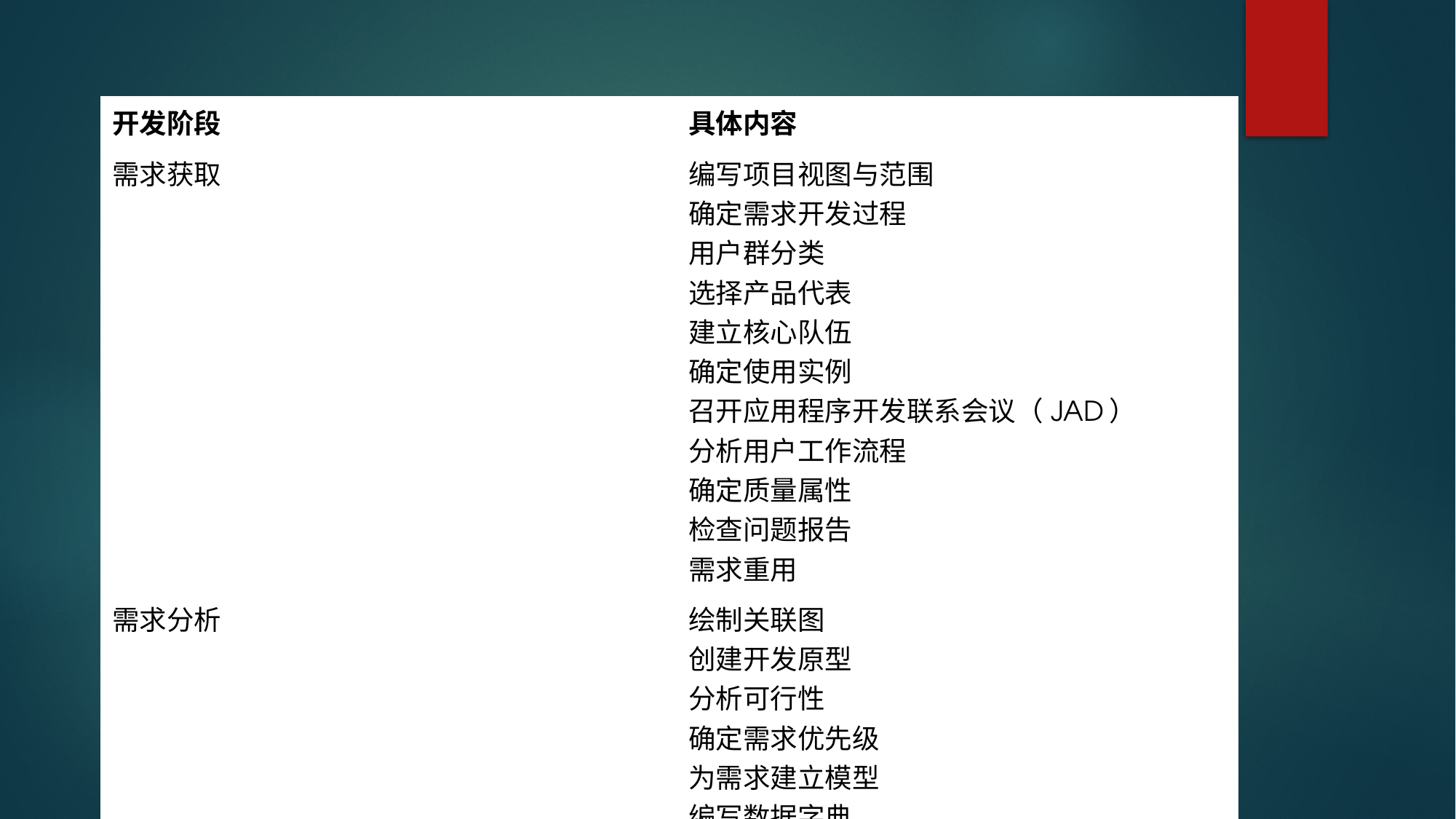

| 开发阶段 | 具体内容 |
| --- | --- |
| 需求获取 | 编写项目视图与范围 确定需求开发过程 用户群分类 选择产品代表 建立核心队伍 确定使用实例 召开应用程序开发联系会议（JAD） 分析用户工作流程 确定质量属性 检查问题报告 需求重用 |
| 需求分析 | 绘制关联图 创建开发原型 分析可行性 确定需求优先级 为需求建立模型 编写数据字典 应用质量功能调配 |